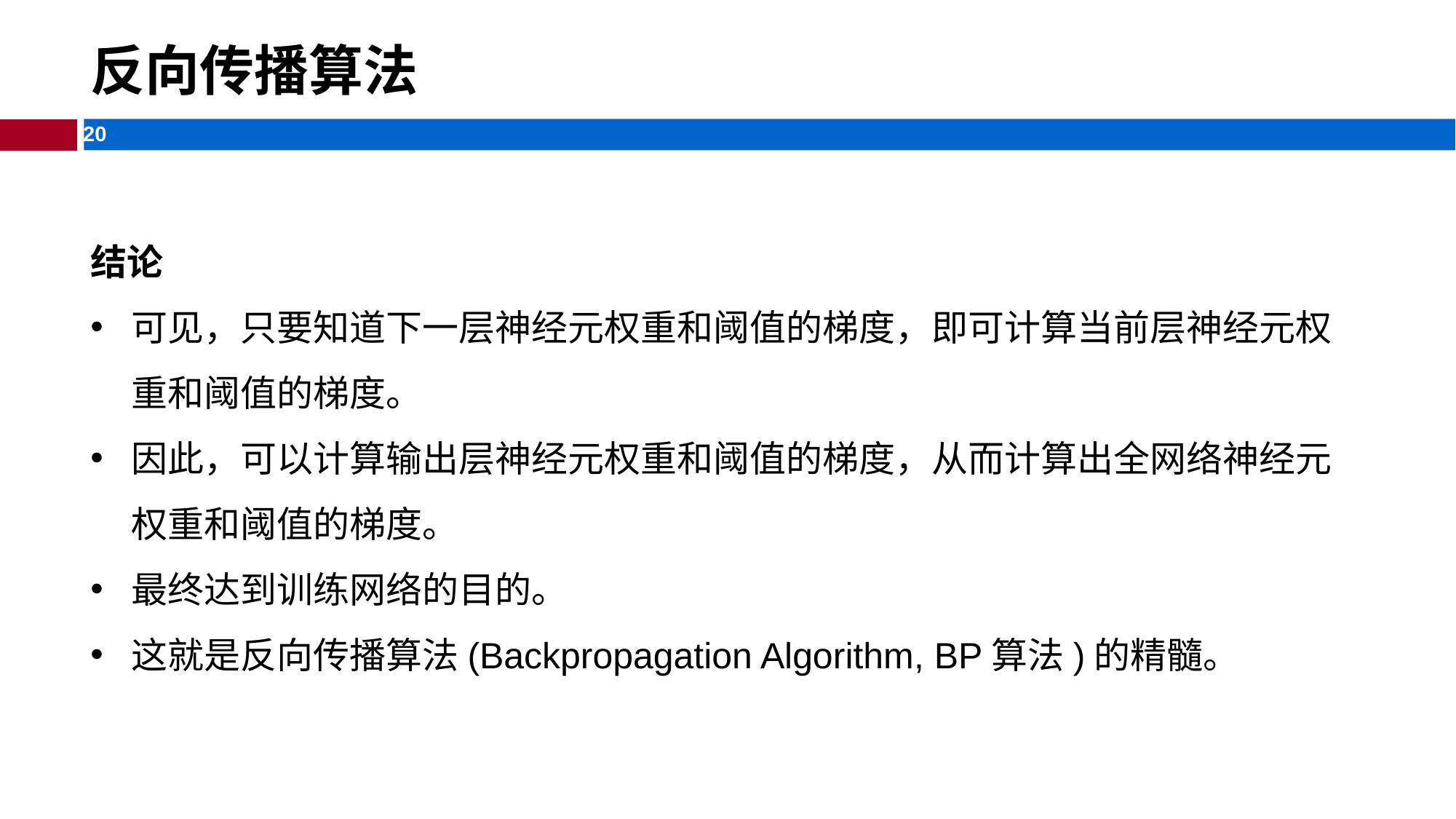

# 反向传播算法
结论
可见，只要知道下一层神经元权重和阈值的梯度，即可计算当前层神经元权重和阈值的梯度。
因此，可以计算输出层神经元权重和阈值的梯度，从而计算出全网络神经元权重和阈值的梯度。
最终达到训练网络的目的。
这就是反向传播算法(Backpropagation Algorithm, BP算法)的精髓。